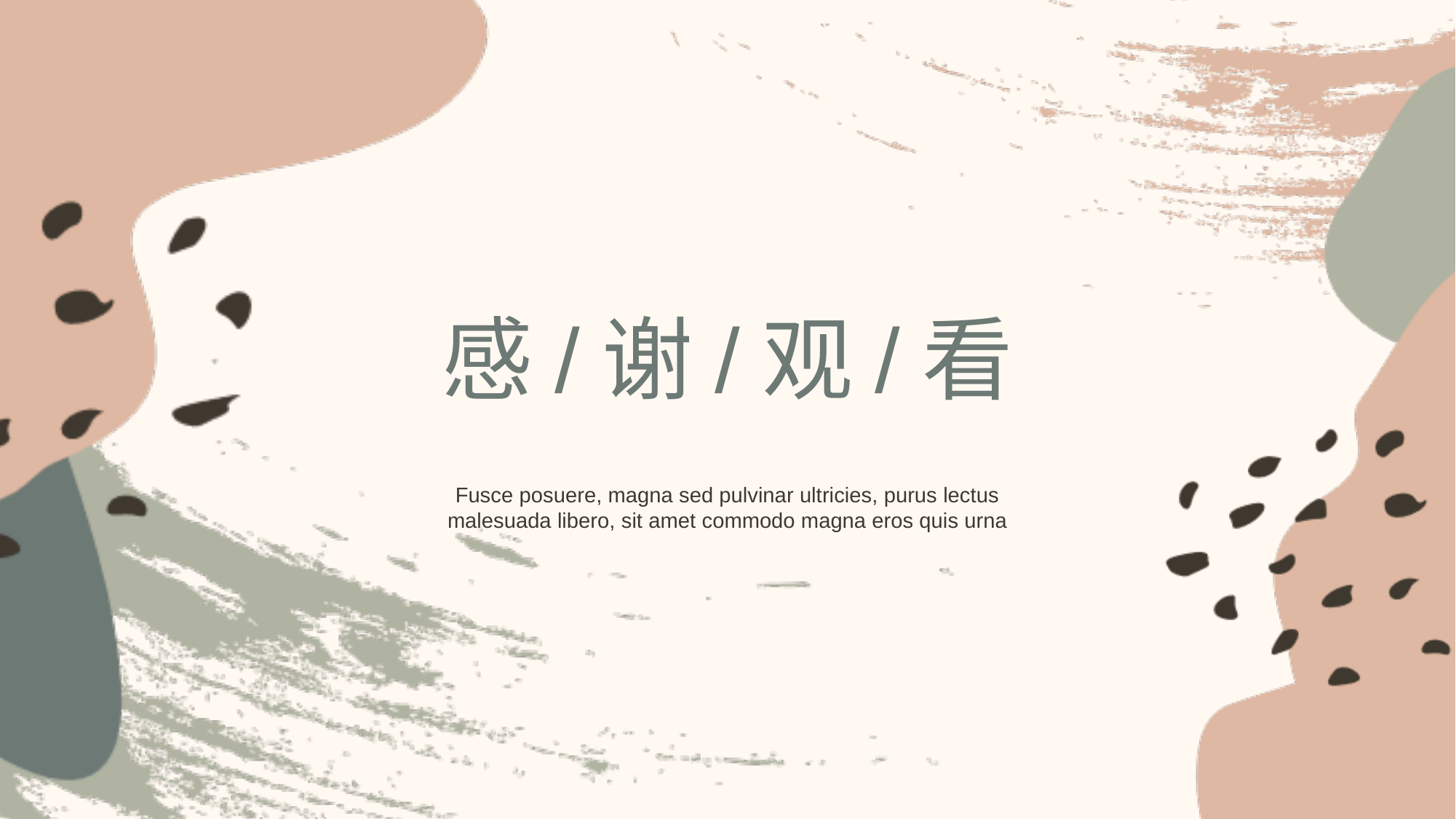

感/谢/观/看
Fusce posuere, magna sed pulvinar ultricies, purus lectus malesuada libero, sit amet commodo magna eros quis urna